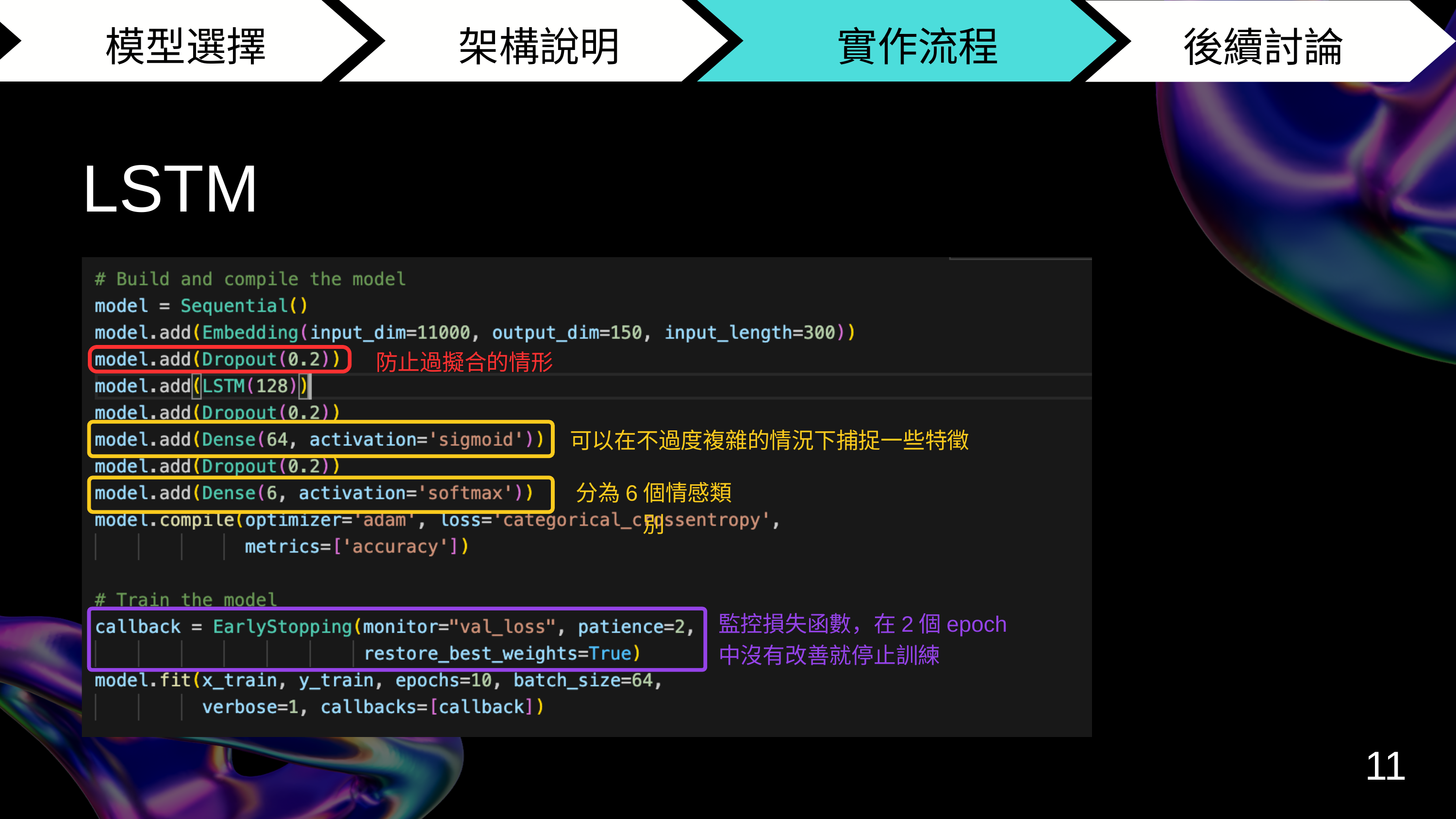

模型選擇

架構說明

 實作流程

後續討論
LSTM

防止過擬合的情形

可以在不過度複雜的情況下捕捉一些特徵

分為6個情感類別

監控損失函數，在2個epoch中沒有改善就停止訓練

11